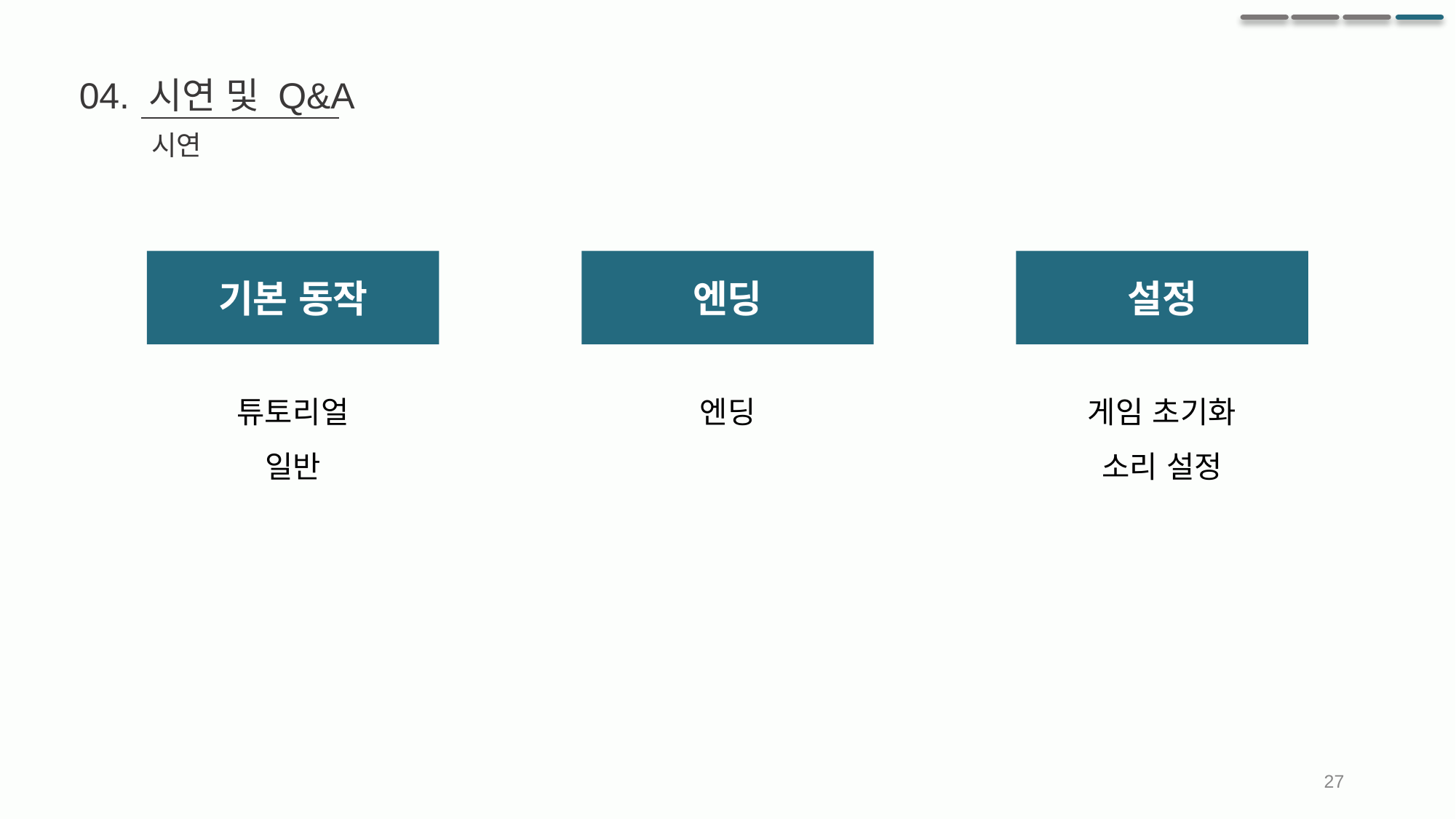

04. 시연 및 Q&A
시연
기본 동작
엔딩
설정
엔딩
게임 초기화
소리 설정
튜토리얼
일반
27